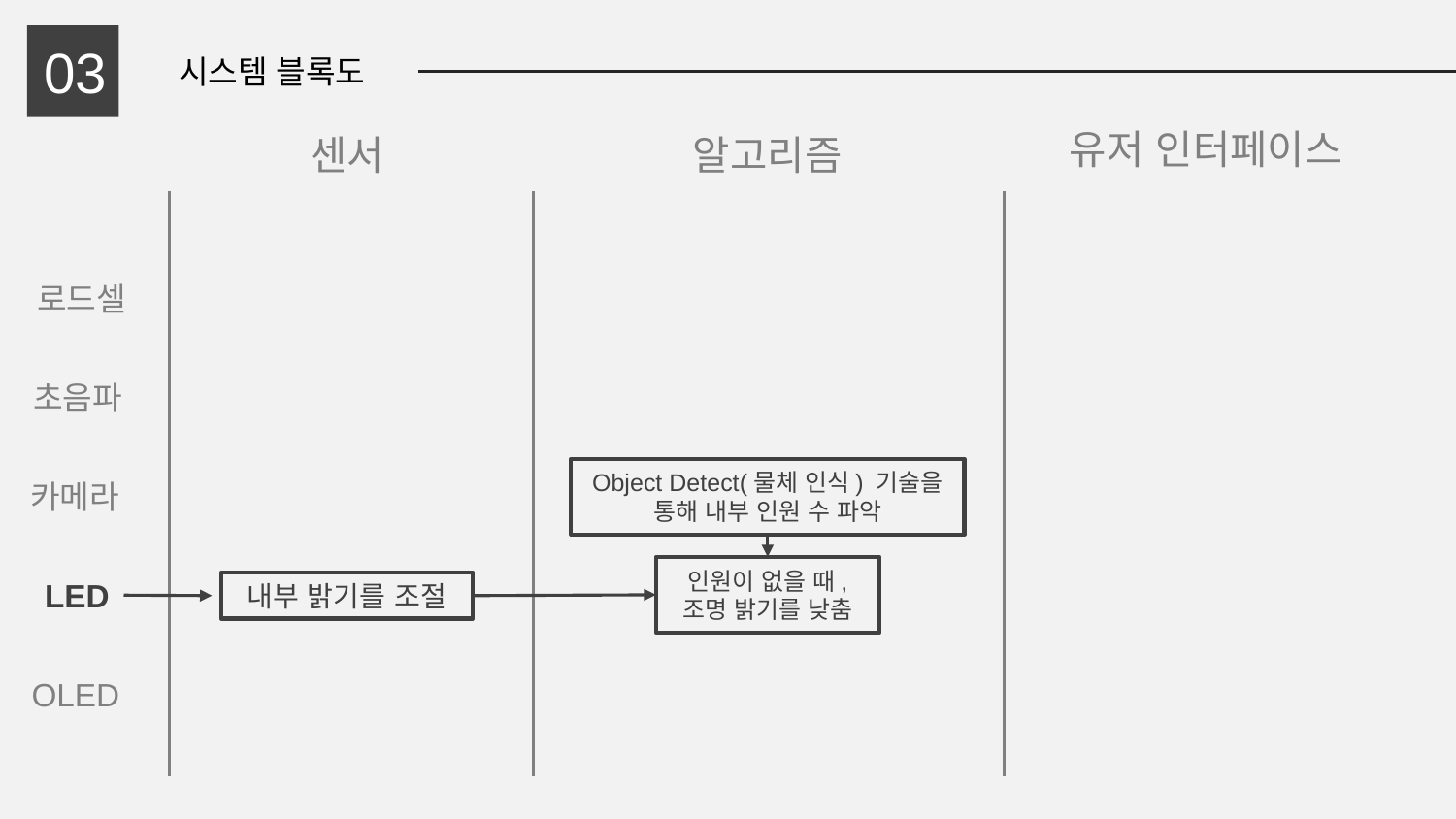

03
시스템 블록도
유저 인터페이스
센서
알고리즘
로드셀
초음파
Object Detect(물체 인식) 기술을 통해 내부 인원 수 파악
카메라
인원이 없을 때, 조명 밝기를 낮춤
LED
내부 밝기를 조절
OLED